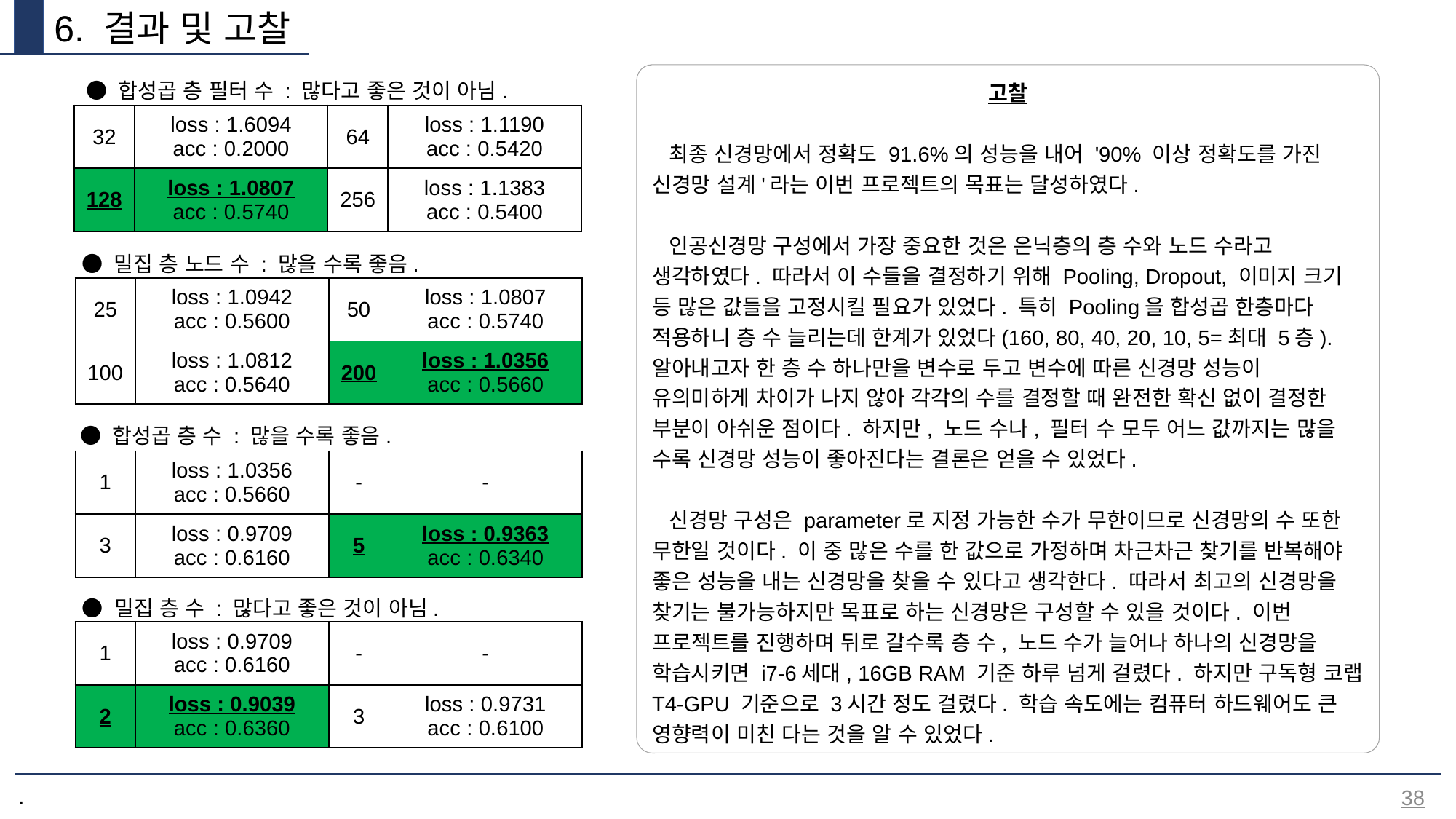

6. 결과 및 고찰
● 합성곱 층 필터 수 : 많다고 좋은 것이 아님.
고찰

  최종 신경망에서 정확도 91.6%의 성능을 내어 '90% 이상 정확도를 가진 신경망 설계'라는 이번 프로젝트의 목표는 달성하였다.

  인공신경망 구성에서 가장 중요한 것은 은닉층의 층 수와 노드 수라고 생각하였다. 따라서 이 수들을 결정하기 위해 Pooling, Dropout, 이미지 크기 등 많은 값들을 고정시킬 필요가 있었다. 특히 Pooling을 합성곱 한층마다 적용하니 층 수 늘리는데 한계가 있었다(160, 80, 40, 20, 10, 5=최대 5층). 알아내고자 한 층 수 하나만을 변수로 두고 변수에 따른 신경망 성능이 유의미하게 차이가 나지 않아 각각의 수를 결정할 때 완전한 확신 없이 결정한 부분이 아쉬운 점이다. 하지만, 노드 수나, 필터 수 모두 어느 값까지는 많을 수록 신경망 성능이 좋아진다는 결론은 얻을 수 있었다.

  신경망 구성은 parameter로 지정 가능한 수가 무한이므로 신경망의 수 또한 무한일 것이다. 이 중 많은 수를 한 값으로 가정하며 차근차근 찾기를 반복해야 좋은 성능을 내는 신경망을 찾을 수 있다고 생각한다. 따라서 최고의 신경망을 찾기는 불가능하지만 목표로 하는 신경망은 구성할 수 있을 것이다. 이번 프로젝트를 진행하며 뒤로 갈수록 층 수, 노드 수가 늘어나 하나의 신경망을 학습시키면 i7-6세대, 16GB RAM 기준 하루 넘게 걸렸다. 하지만 구독형 코랩 T4-GPU 기준으로 3시간 정도 걸렸다. 학습 속도에는 컴퓨터 하드웨어도 큰 영향력이 미친 다는 것을 알 수 있었다.
| 32 | loss : 1.6094 acc : 0.2000 | 64 | loss : 1.1190 acc : 0.5420 |
| --- | --- | --- | --- |
| 128 | loss : 1.0807 acc : 0.5740 | 256 | loss : 1.1383 acc : 0.5400 |
● 밀집 층 노드 수 : 많을 수록 좋음.
| 25 | loss : 1.0942 acc : 0.5600 | 50 | loss : 1.0807 acc : 0.5740 |
| --- | --- | --- | --- |
| 100 | loss : 1.0812 acc : 0.5640 | 200 | loss : 1.0356 acc : 0.5660 |
● 합성곱 층 수 : 많을 수록 좋음.
| 1 | loss : 1.0356 acc : 0.5660 | - | - |
| --- | --- | --- | --- |
| 3 | loss : 0.9709 acc : 0.6160 | 5 | loss : 0.9363 acc : 0.6340 |
● 밀집 층 수 : 많다고 좋은 것이 아님.
| 1 | loss : 0.9709 acc : 0.6160 | - | - |
| --- | --- | --- | --- |
| 2 | loss : 0.9039 acc : 0.6360 | 3 | loss : 0.9731 acc : 0.6100 |
38
.